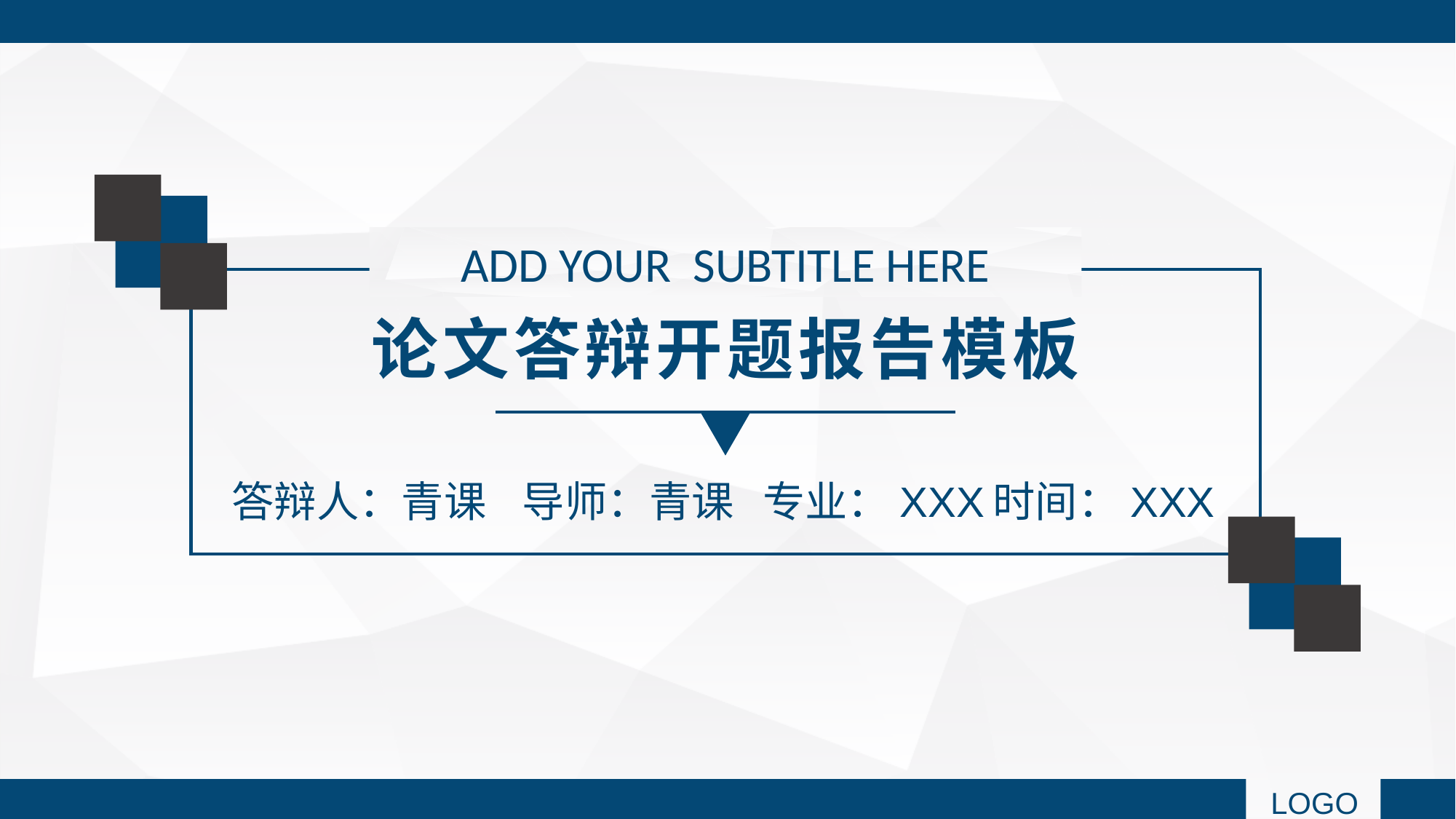

ADD YOUR  SUBTITLE HERE

论文答辩开题报告模板

答辩人：青课
导师：青课
专业：XXX
时间：XXX

LOGO